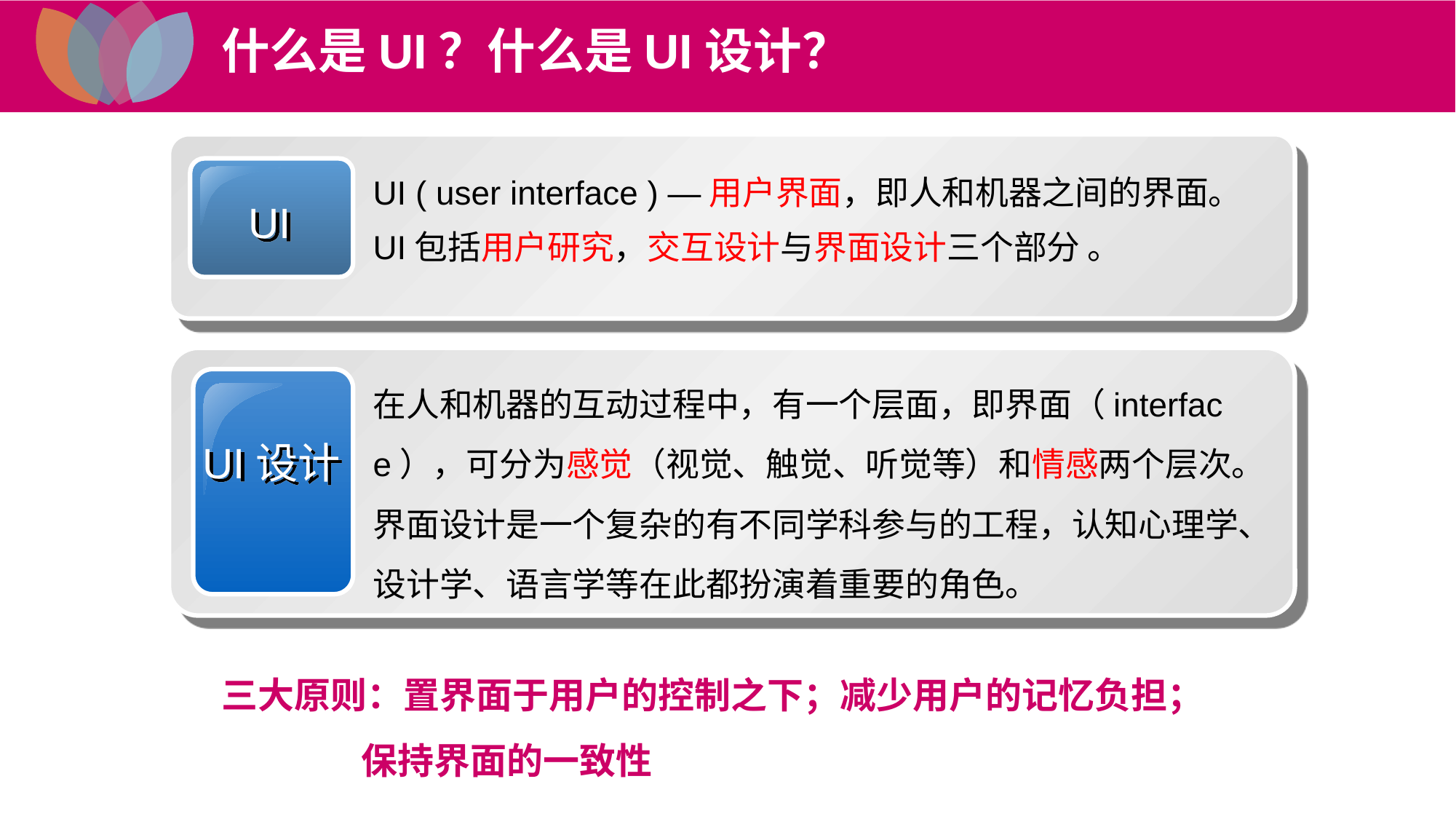

什么是UI？什么是UI设计？

UI ( user interface ) —用户界面，即人和机器之间的界面。
UI包括用户研究，交互设计与界面设计三个部分 。

UI

在人和机器的互动过程中，有一个层面，即界面（interface），可分为感觉（视觉、触觉、听觉等）和情感两个层次。界面设计是一个复杂的有不同学科参与的工程，认知心理学、设计学、语言学等在此都扮演着重要的角色。

UI设计
三大原则：置界面于用户的控制之下；减少用户的记忆负担；
                保持界面的一致性